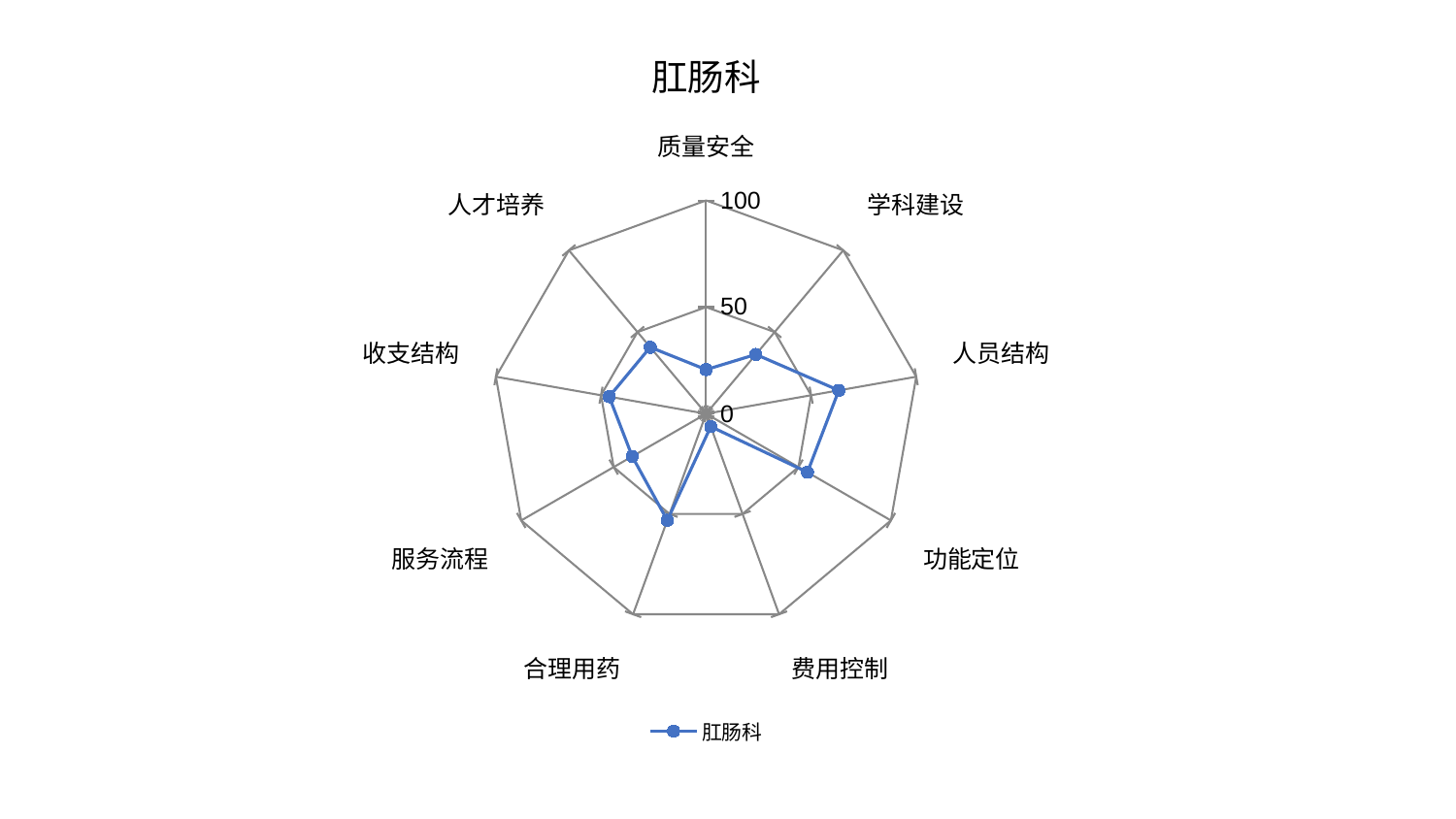

### Chart: 肛肠科

| Category | 肛肠科 |
|---|---|
| 质量安全 | 20.710711451964308 |
| 学科建设 | 36.30824229403514 |
| 人员结构 | 63.164174877567085 |
| 功能定位 | 54.847352808612634 |
| 费用控制 | 6.409342394791204 |
| 合理用药 | 53.14737011409985 |
| 服务流程 | 39.97477256023156 |
| 收支结构 | 46.10653505729812 |
| 人才培养 | 40.72795348596242 |
169